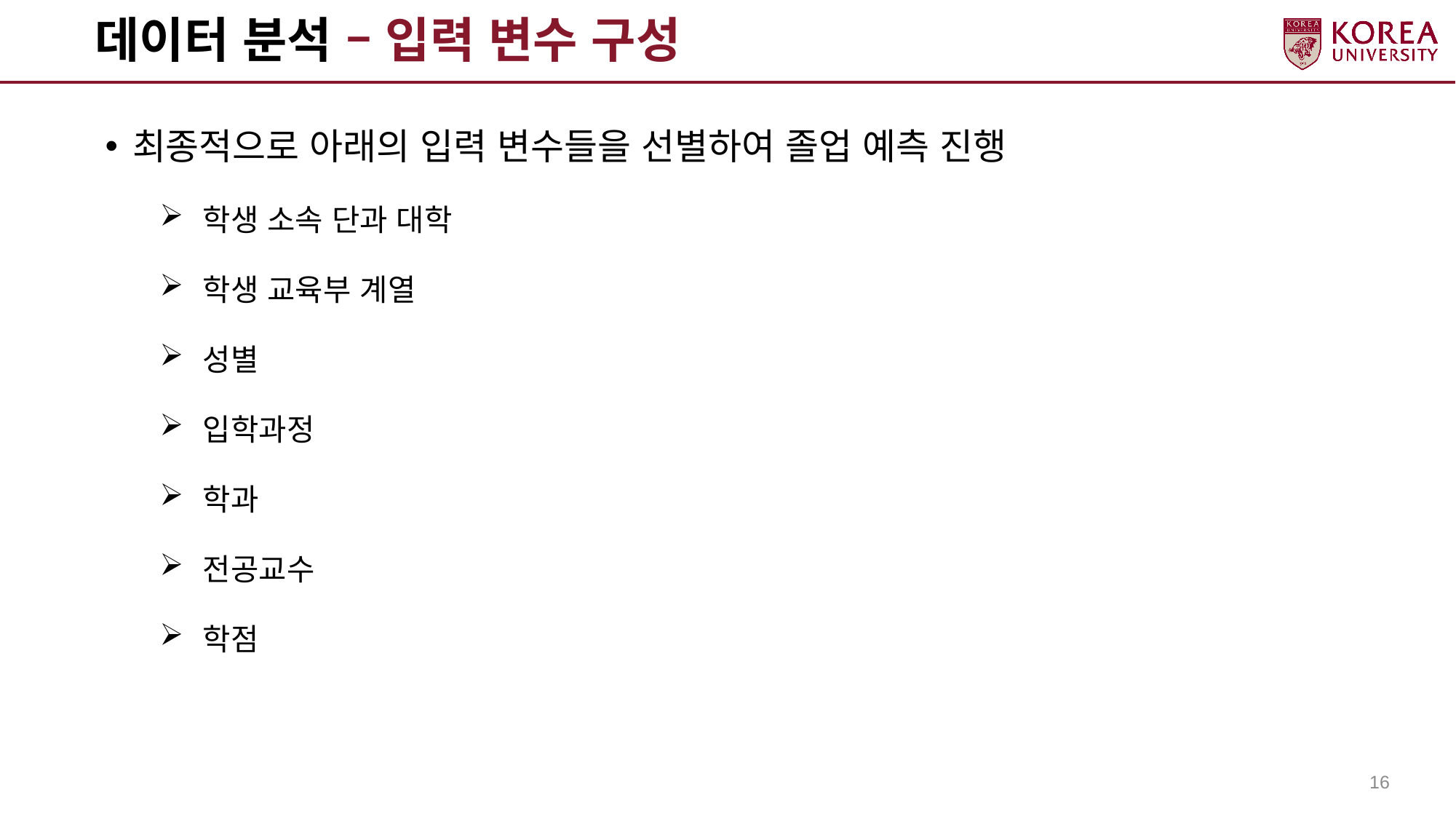

# 데이터 분석 – 입력 변수 구성
최종적으로 아래의 입력 변수들을 선별하여 졸업 예측 진행
 학생 소속 단과 대학
 학생 교육부 계열
 성별
 입학과정
 학과
 전공교수
 학점

16